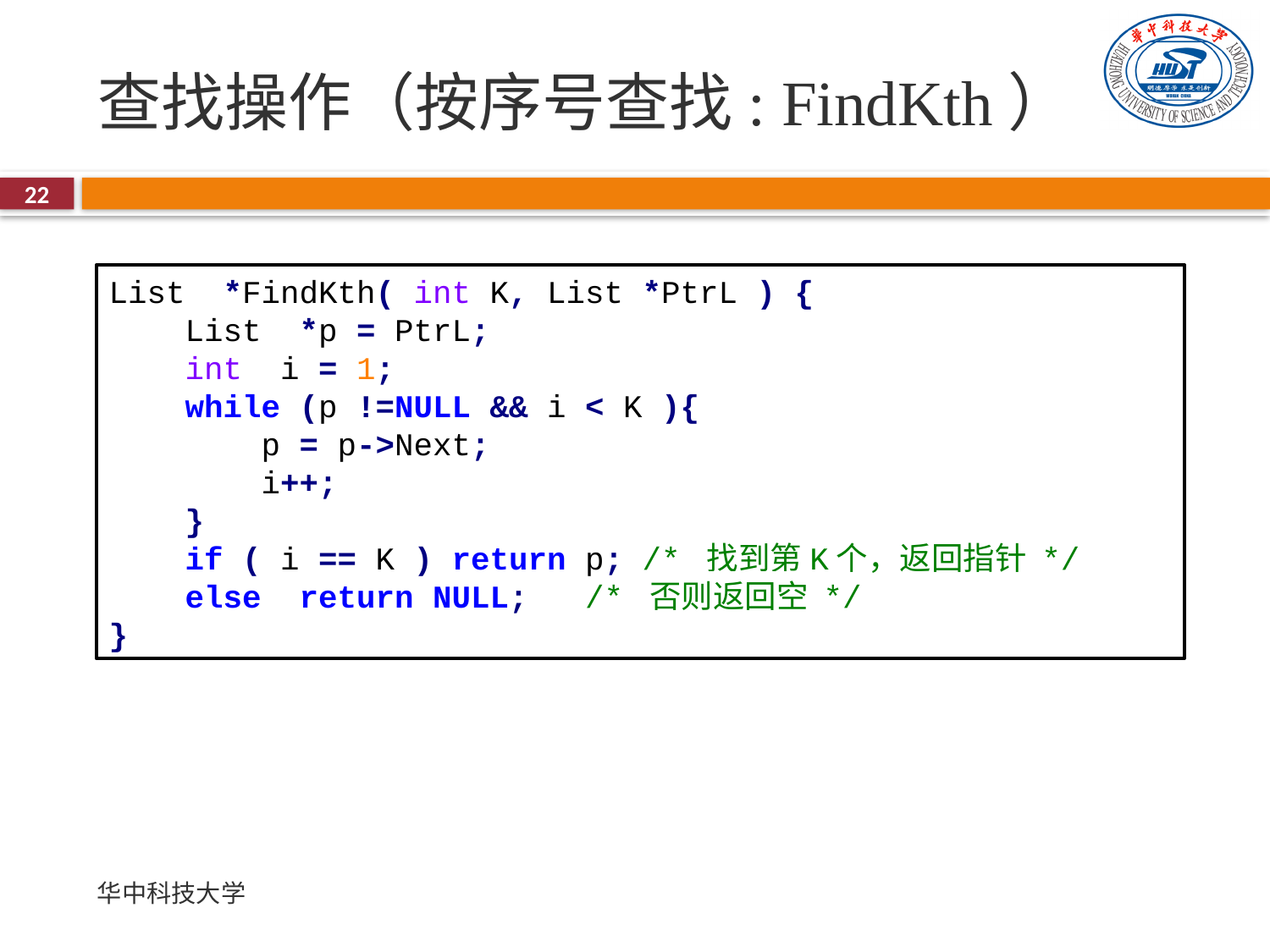

# 查找操作（按序号查找: FindKth）
22
List  *FindKth( int K, List *PtrL ) {
    List  *p = PtrL;
    int  i = 1;
    while (p !=NULL && i < K ){
        p = p->Next;
        i++;
    }
    if ( i == K ) return p; /* 找到第K个，返回指针 */
    else  return NULL;   /* 否则返回空 */
}
华中科技大学